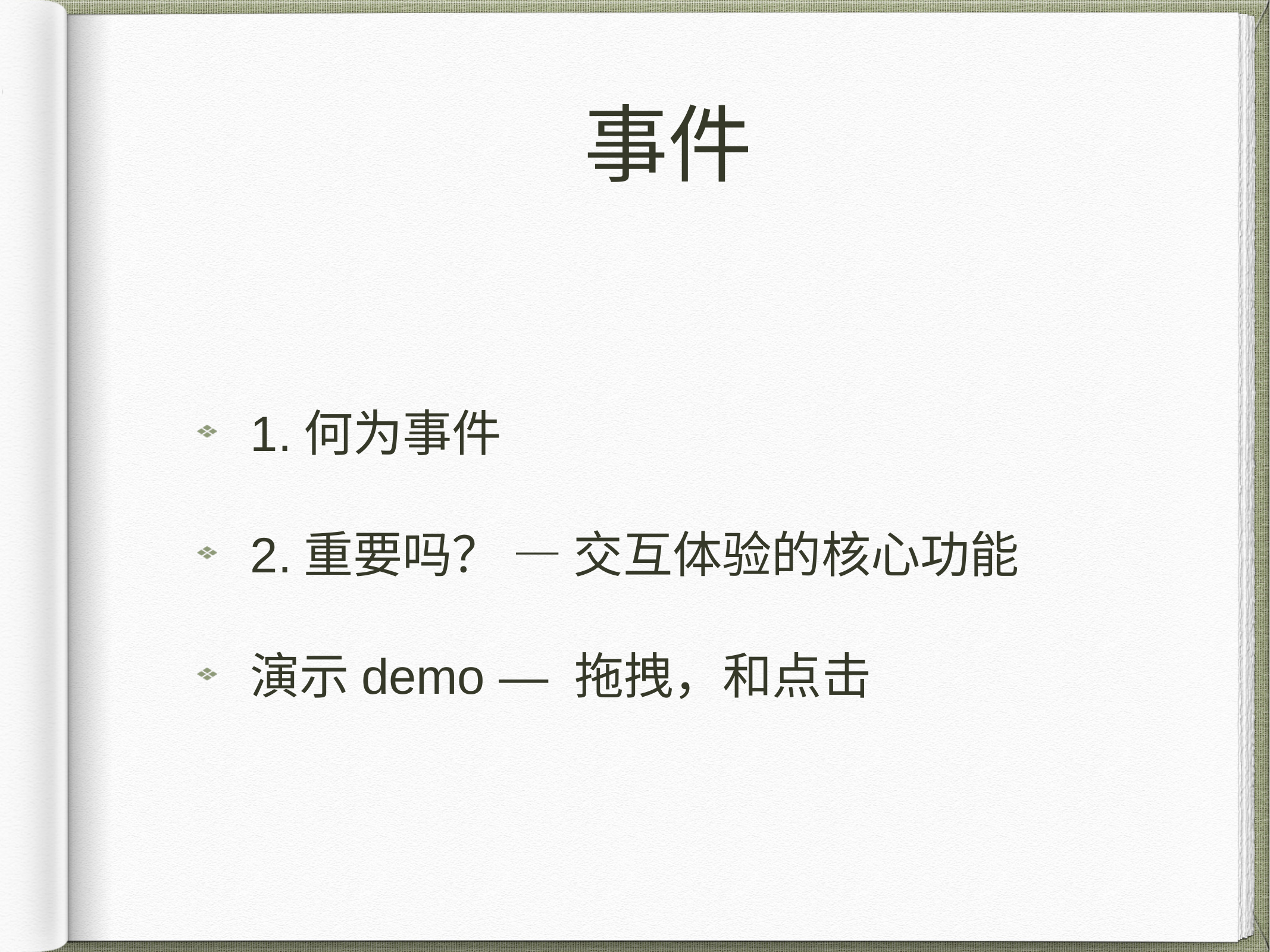

# 事件
1.何为事件
2.重要吗？ — 交互体验的核心功能
演示demo — 拖拽，和点击